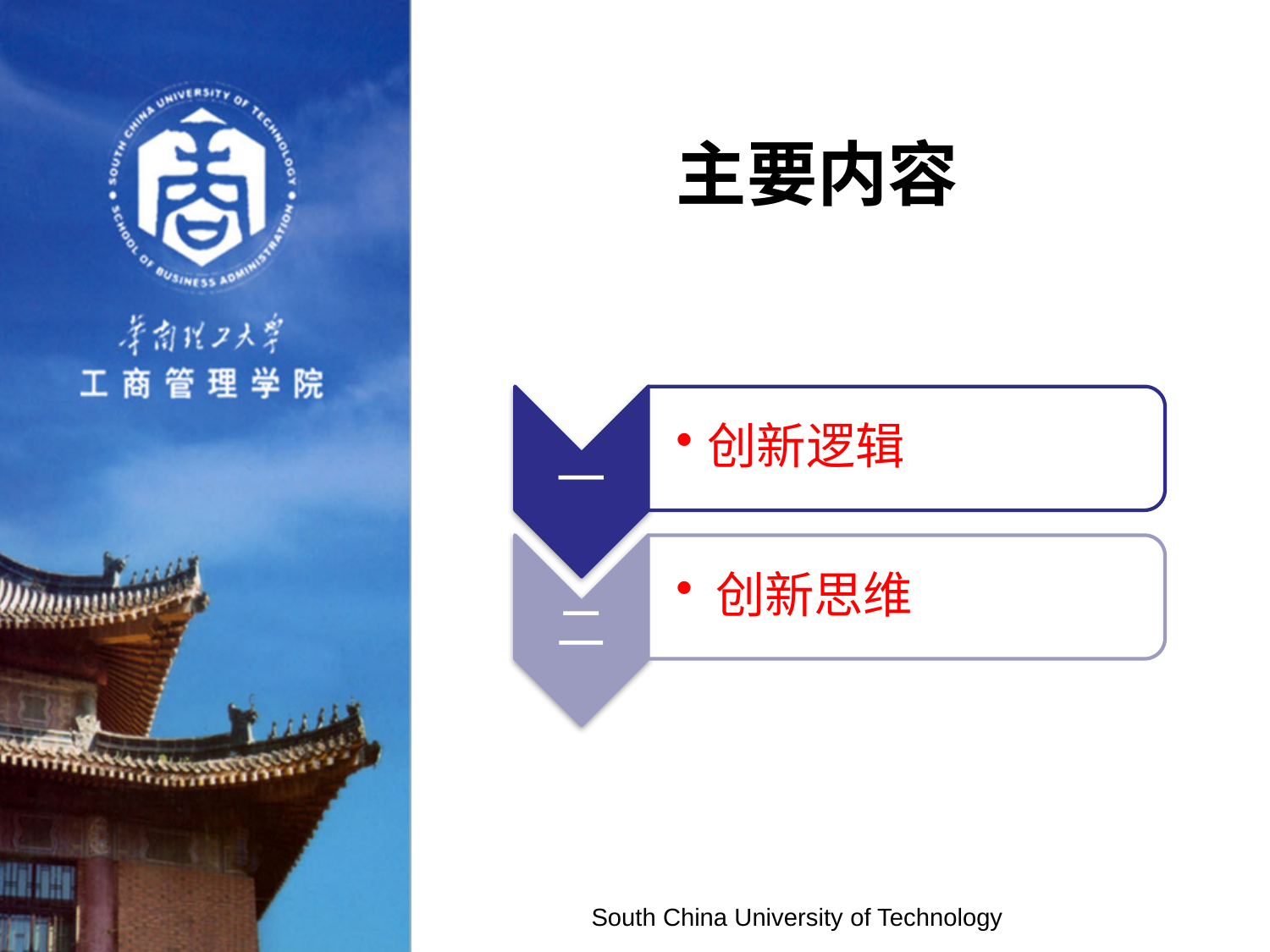

# 主要内容
一
创新逻辑
二
创新思维
South China University of Technology